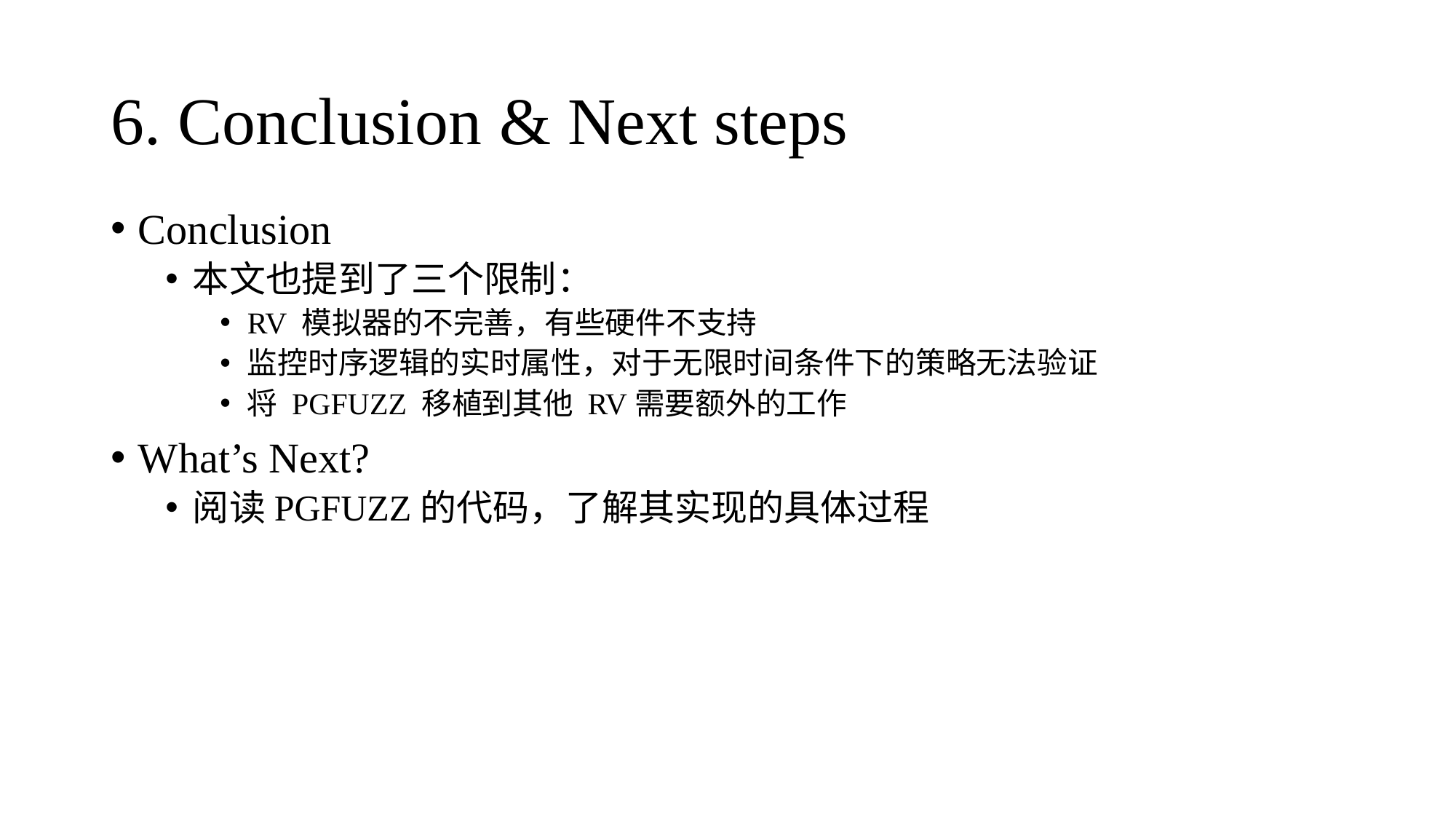

# 6. Conclusion & Next steps
Conclusion
本文也提到了三个限制：
RV 模拟器的不完善，有些硬件不支持
监控时序逻辑的实时属性，对于无限时间条件下的策略无法验证
将 PGFUZZ 移植到其他 RV需要额外的工作
What’s Next?
阅读PGFUZZ的代码，了解其实现的具体过程